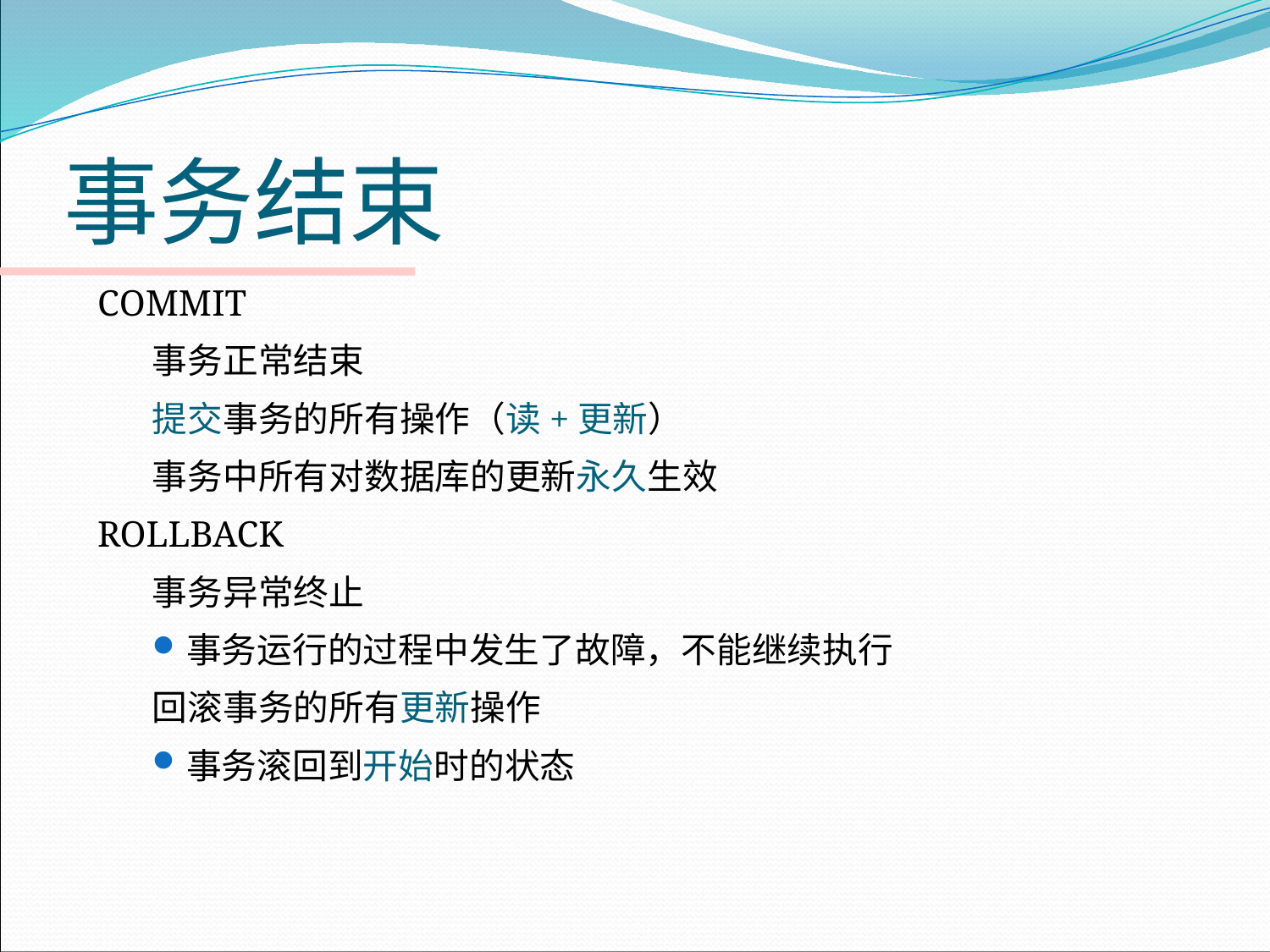

# 事务结束
COMMIT
事务正常结束
提交事务的所有操作（读+更新）
事务中所有对数据库的更新永久生效
ROLLBACK
事务异常终止
事务运行的过程中发生了故障，不能继续执行
回滚事务的所有更新操作
事务滚回到开始时的状态

902